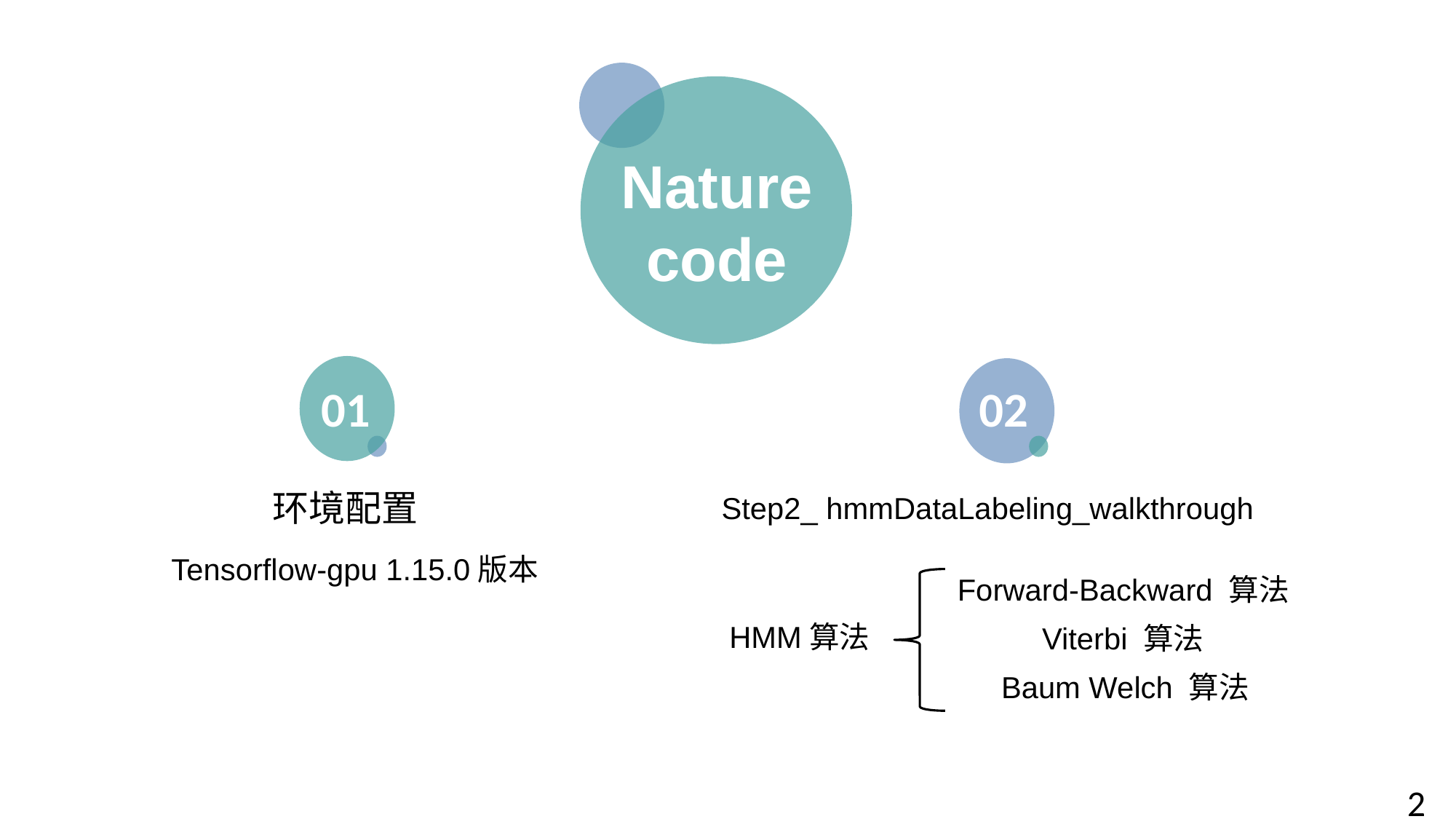

Nature
code

01
02

环境配置
Step2_ hmmDataLabeling_walkthrough
Tensorflow-gpu 1.15.0版本
Forward-Backward 算法

HMM算法
Viterbi 算法
Baum Welch 算法